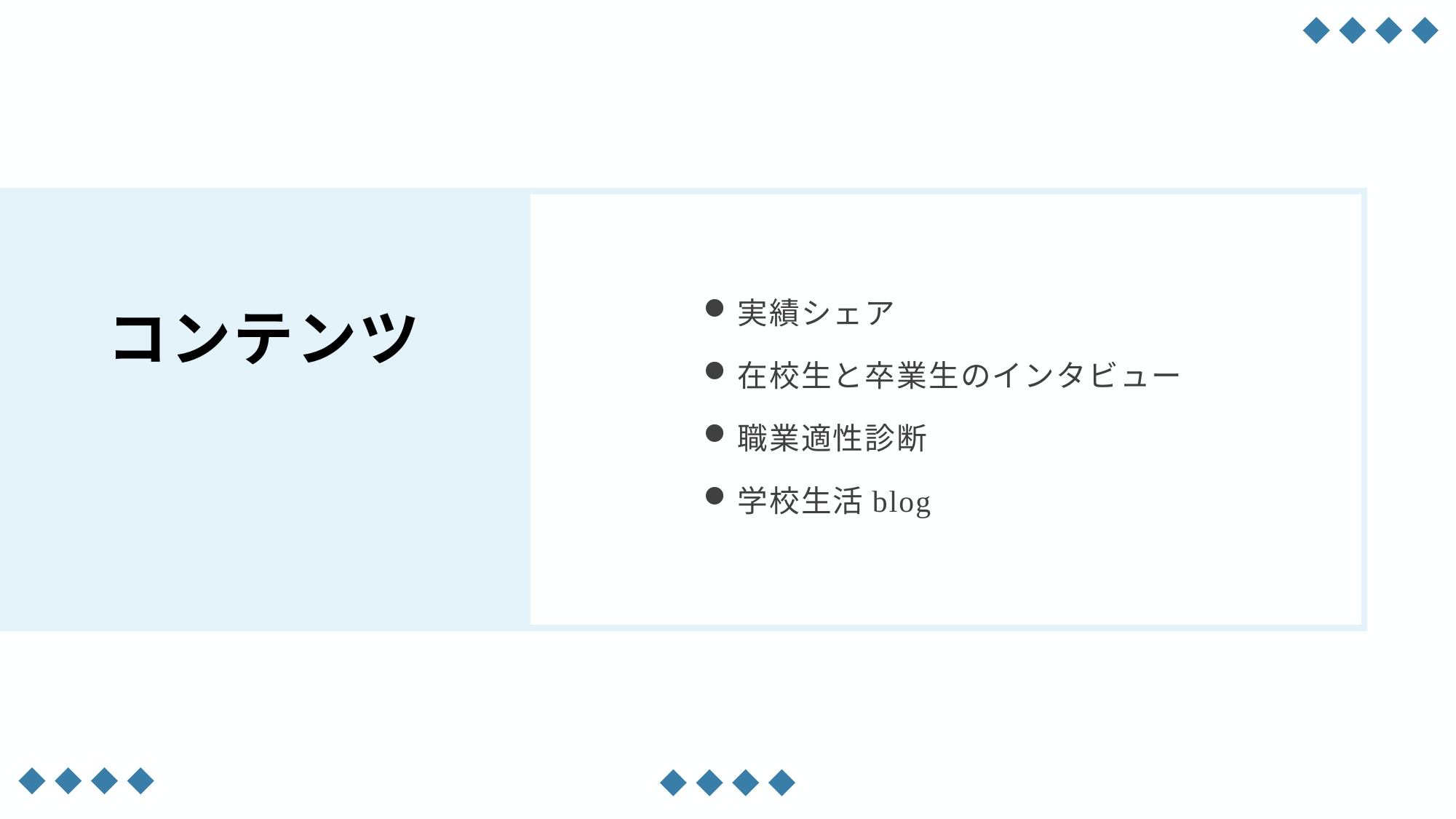

実績シェア
在校生と卒業生のインタビュー
職業適性診断
学校生活blog
コンテンツ